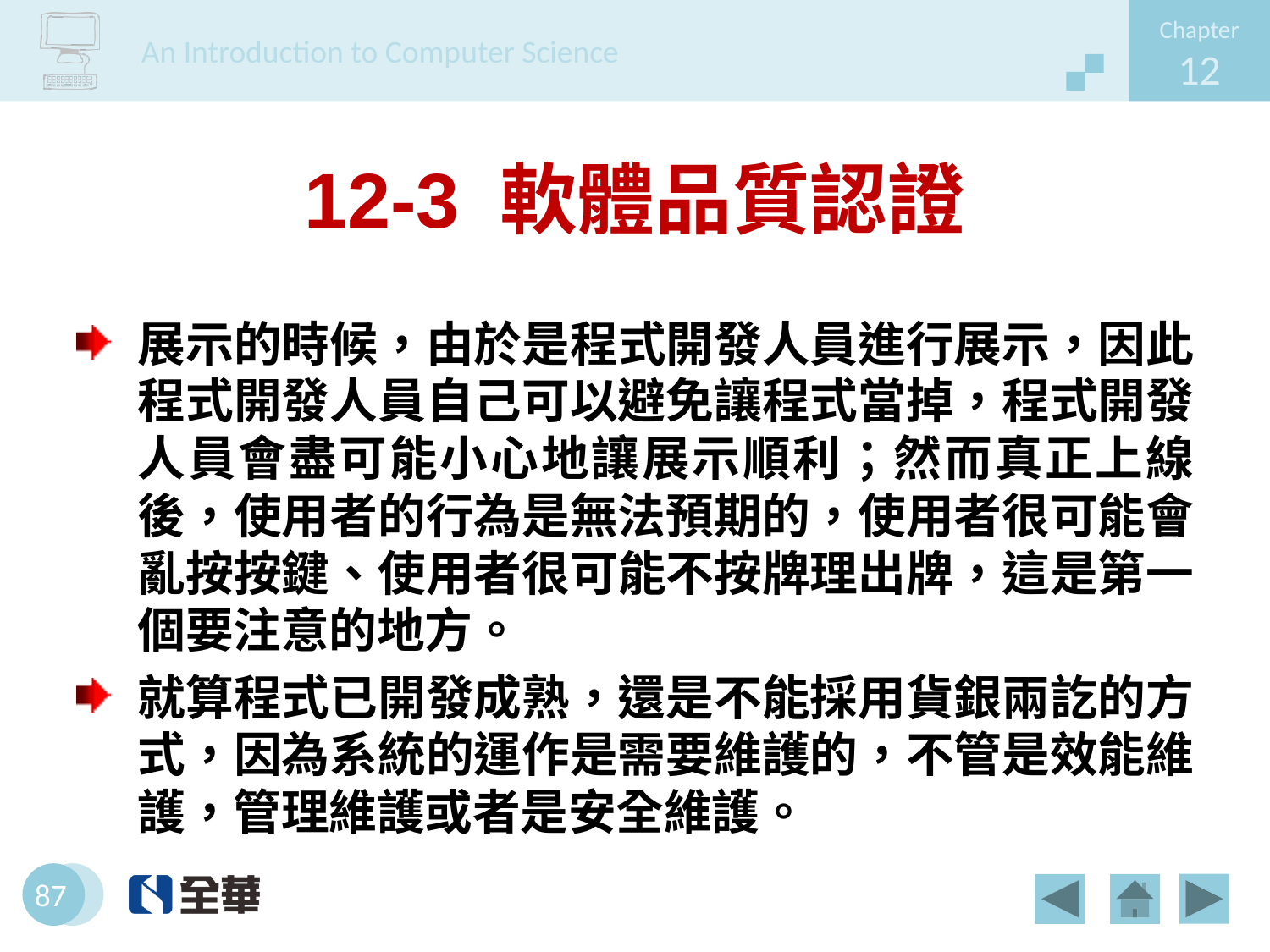

# 12-3 軟體品質認證
展示的時候，由於是程式開發人員進行展示，因此程式開發人員自己可以避免讓程式當掉，程式開發人員會盡可能小心地讓展示順利；然而真正上線後，使用者的行為是無法預期的，使用者很可能會亂按按鍵、使用者很可能不按牌理出牌，這是第一個要注意的地方。
就算程式已開發成熟，還是不能採用貨銀兩訖的方式，因為系統的運作是需要維護的，不管是效能維護，管理維護或者是安全維護。